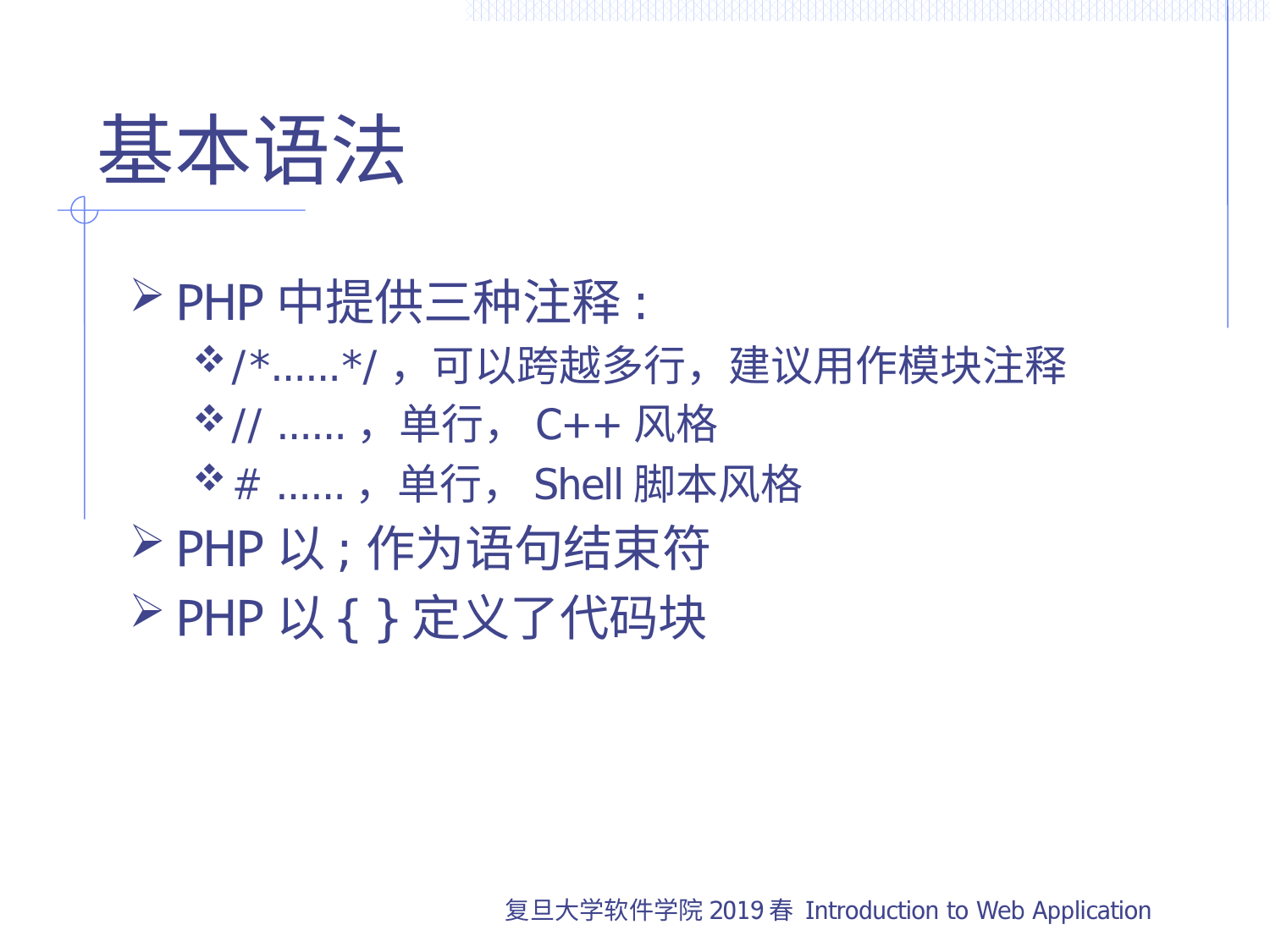

# 基本语法
PHP中提供三种注释:
/*……*/，可以跨越多行，建议用作模块注释
// ……，单行，C++风格
# ……，单行，Shell脚本风格
PHP以;作为语句结束符
PHP以{ }定义了代码块